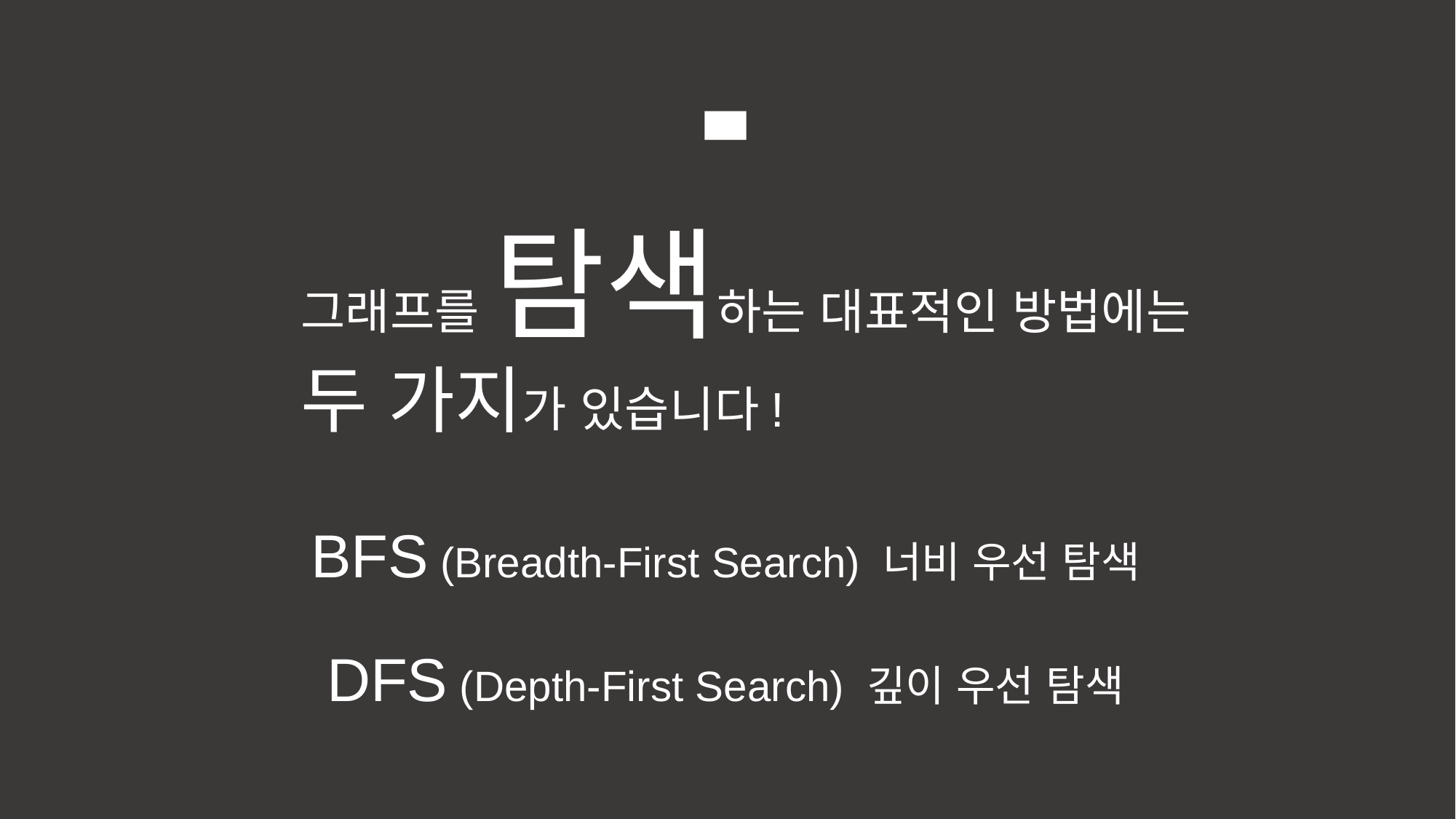

그래프를 탐색하는 대표적인 방법에는
두 가지가 있습니다!
BFS (Breadth-First Search) 너비 우선 탐색

DFS (Depth-First Search) 깊이 우선 탐색